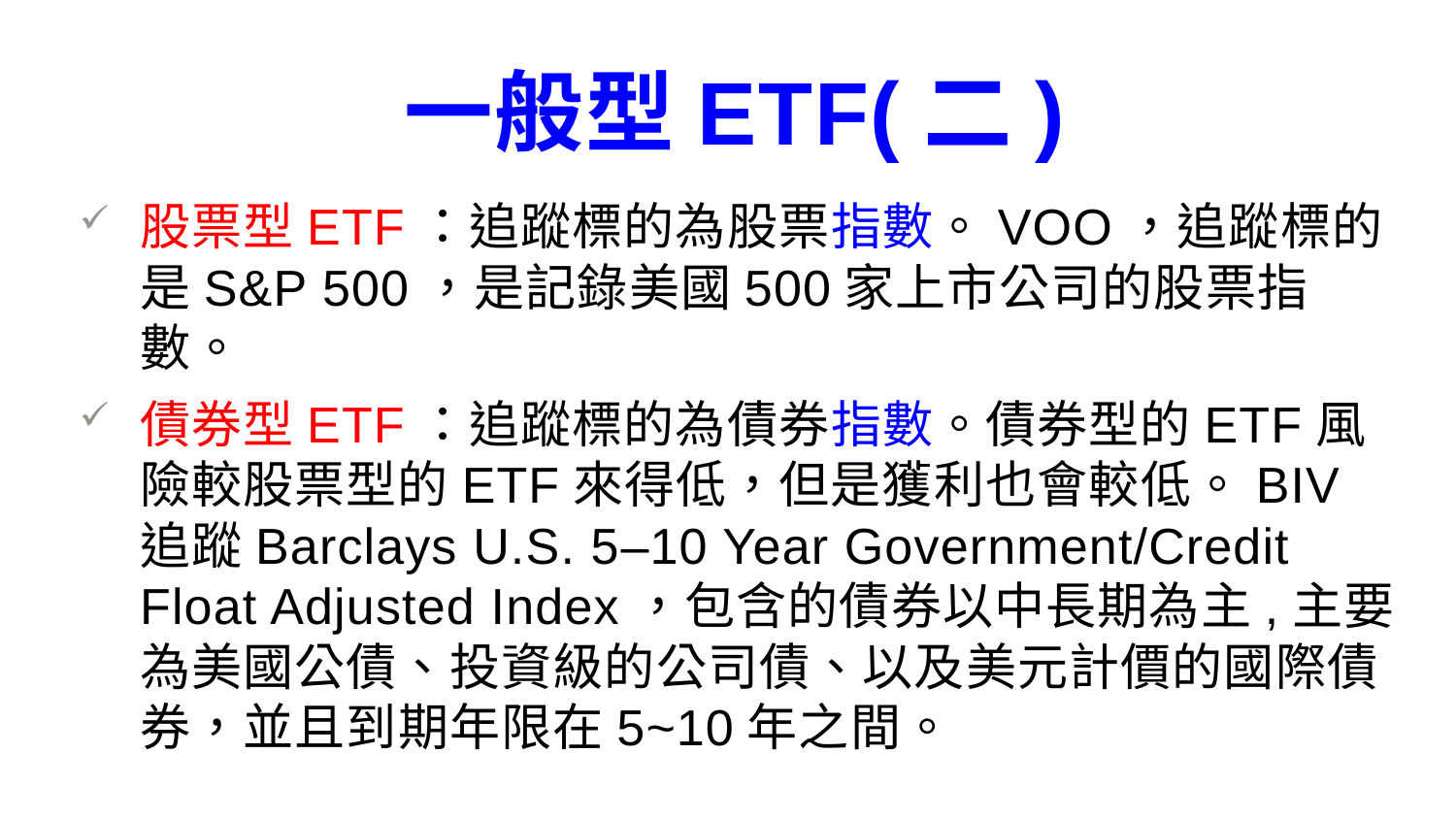

一般型ETF(二)
股票型ETF：追蹤標的為股票指數。VOO，追蹤標的是S&P 500，是記錄美國500家上市公司的股票指數。
債券型ETF：追蹤標的為債券指數。債券型的ETF風險較股票型的ETF來得低，但是獲利也會較低。BIV追蹤Barclays U.S. 5–10 Year Government/Credit Float Adjusted Index，包含的債券以中長期為主,主要為美國公債、投資級的公司債、以及美元計價的國際債券，並且到期年限在5~10年之間。